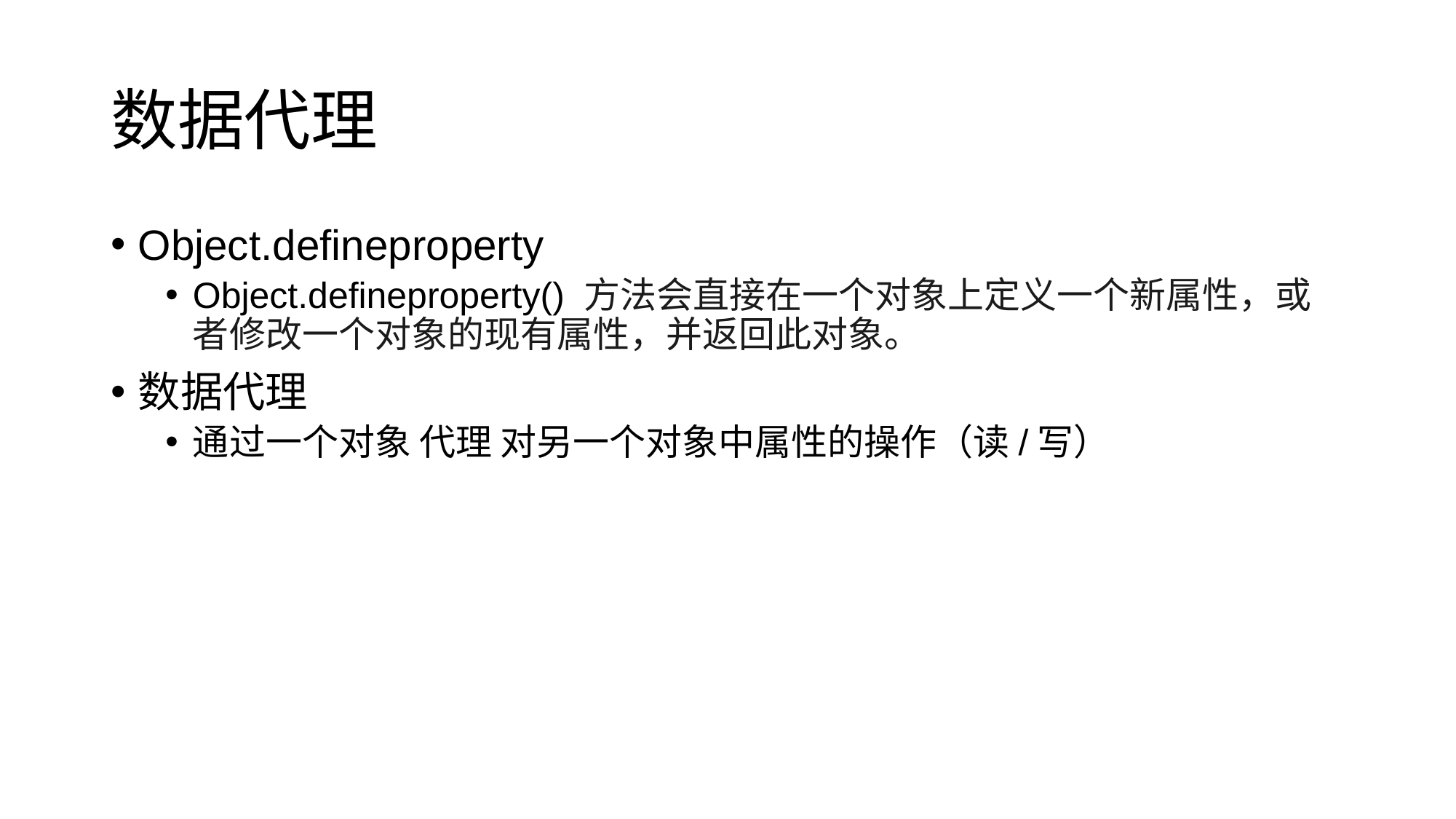

# 数据代理
Object.defineproperty
Object.defineproperty() 方法会直接在一个对象上定义一个新属性，或者修改一个对象的现有属性，并返回此对象。
数据代理
通过一个对象 代理 对另一个对象中属性的操作（读/写）